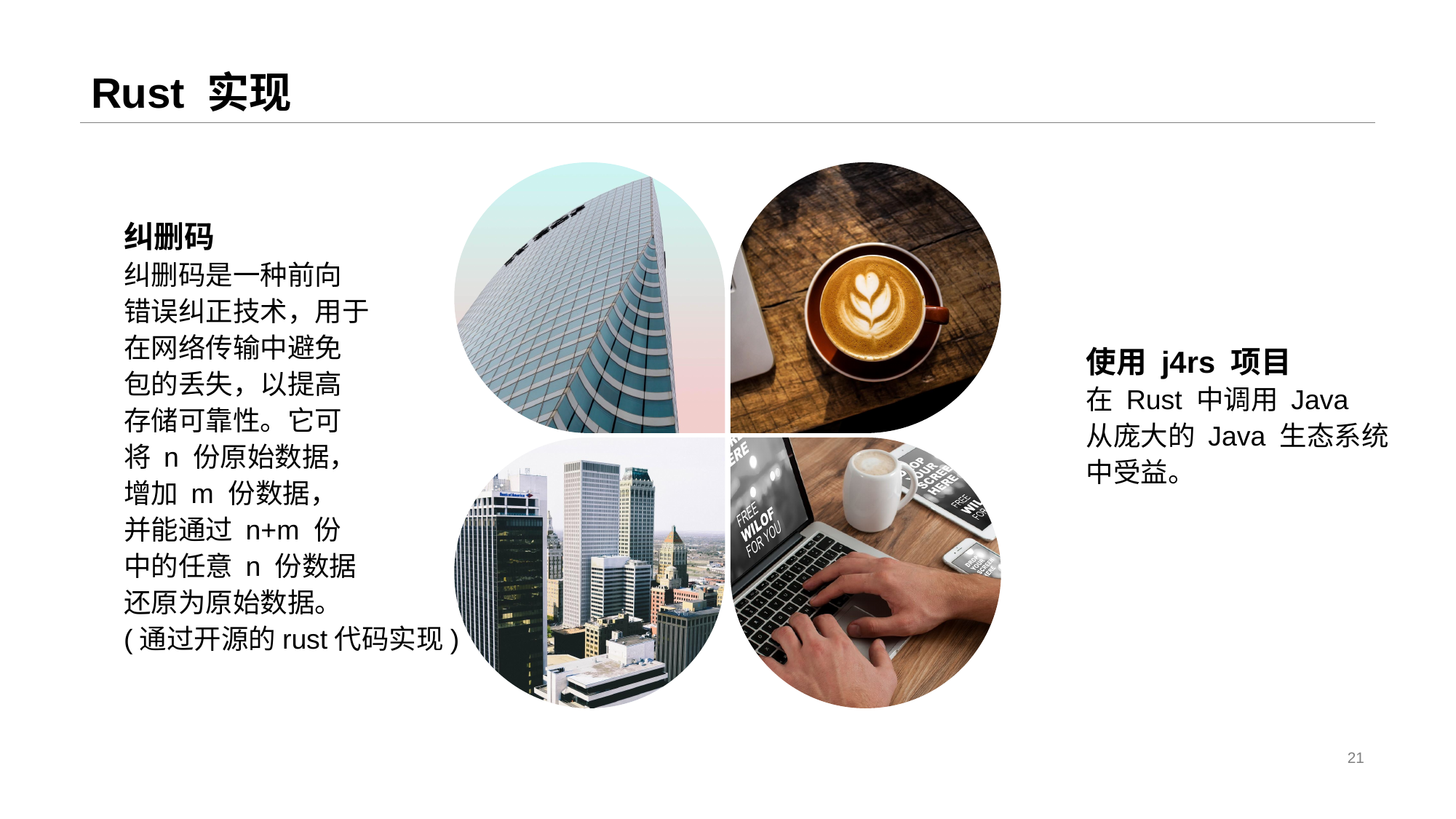

# Rust 实现

纠删码
纠删码是一种前向
错误纠正技术，用于
在网络传输中避免
包的丢失，以提高
存储可靠性。它可
将 n 份原始数据，
增加 m 份数据，
并能通过 n+m 份
中的任意 n 份数据
还原为原始数据。
(通过开源的rust代码实现)
使用 j4rs 项目
在 Rust 中调用 Java
从庞大的 Java 生态系统
中受益。
21